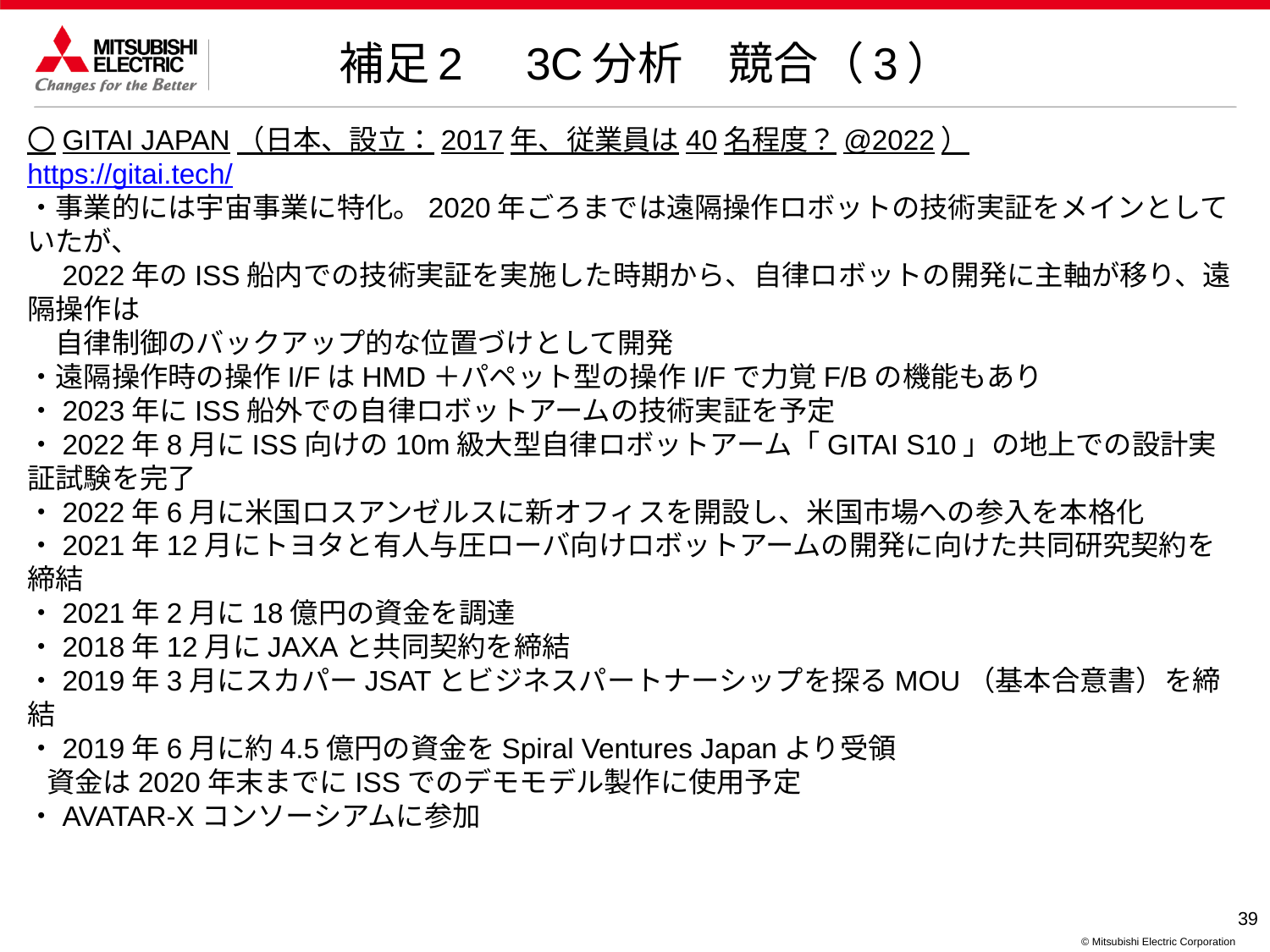

補足2　3C分析　競合（3）
〇GITAI JAPAN（日本、設立：2017年、従業員は40名程度？@2022）
https://gitai.tech/
・事業的には宇宙事業に特化。2020年ごろまでは遠隔操作ロボットの技術実証をメインとしていたが、
　2022年のISS船内での技術実証を実施した時期から、自律ロボットの開発に主軸が移り、遠隔操作は
　自律制御のバックアップ的な位置づけとして開発
・遠隔操作時の操作I/FはHMD＋パペット型の操作I/Fで力覚F/Bの機能もあり
・2023年にISS船外での自律ロボットアームの技術実証を予定
・2022年8月にISS向けの10m級大型自律ロボットアーム「GITAI S10」の地上での設計実証試験を完了
・2022年6月に米国ロスアンゼルスに新オフィスを開設し、米国市場への参入を本格化
・2021年12月にトヨタと有人与圧ローバ向けロボットアームの開発に向けた共同研究契約を締結
・2021年2月に18億円の資金を調達
・2018年12月にJAXAと共同契約を締結
・2019年3月にスカパーJSATとビジネスパートナーシップを探るMOU（基本合意書）を締結
・2019年6月に約4.5億円の資金をSpiral Ventures Japanより受領
  資金は2020年末までにISSでのデモモデル製作に使用予定
・AVATAR-Xコンソーシアムに参加